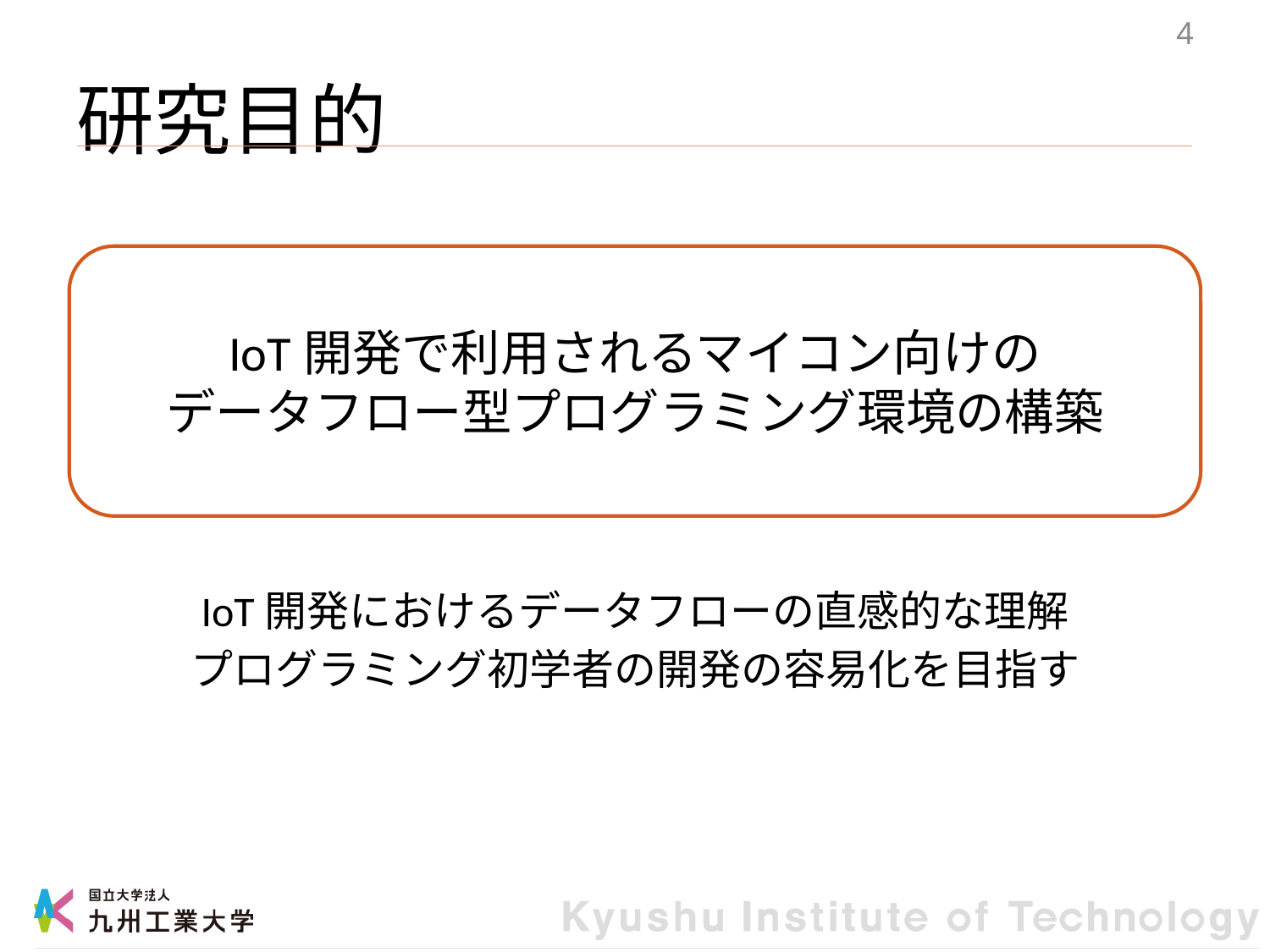

4
# 研究目的

IoT開発におけるデータフローの直感的な理解
プログラミング初学者の開発の容易化を目指す
IoT開発で利用されるマイコン向けの
データフロー型プログラミング環境の構築